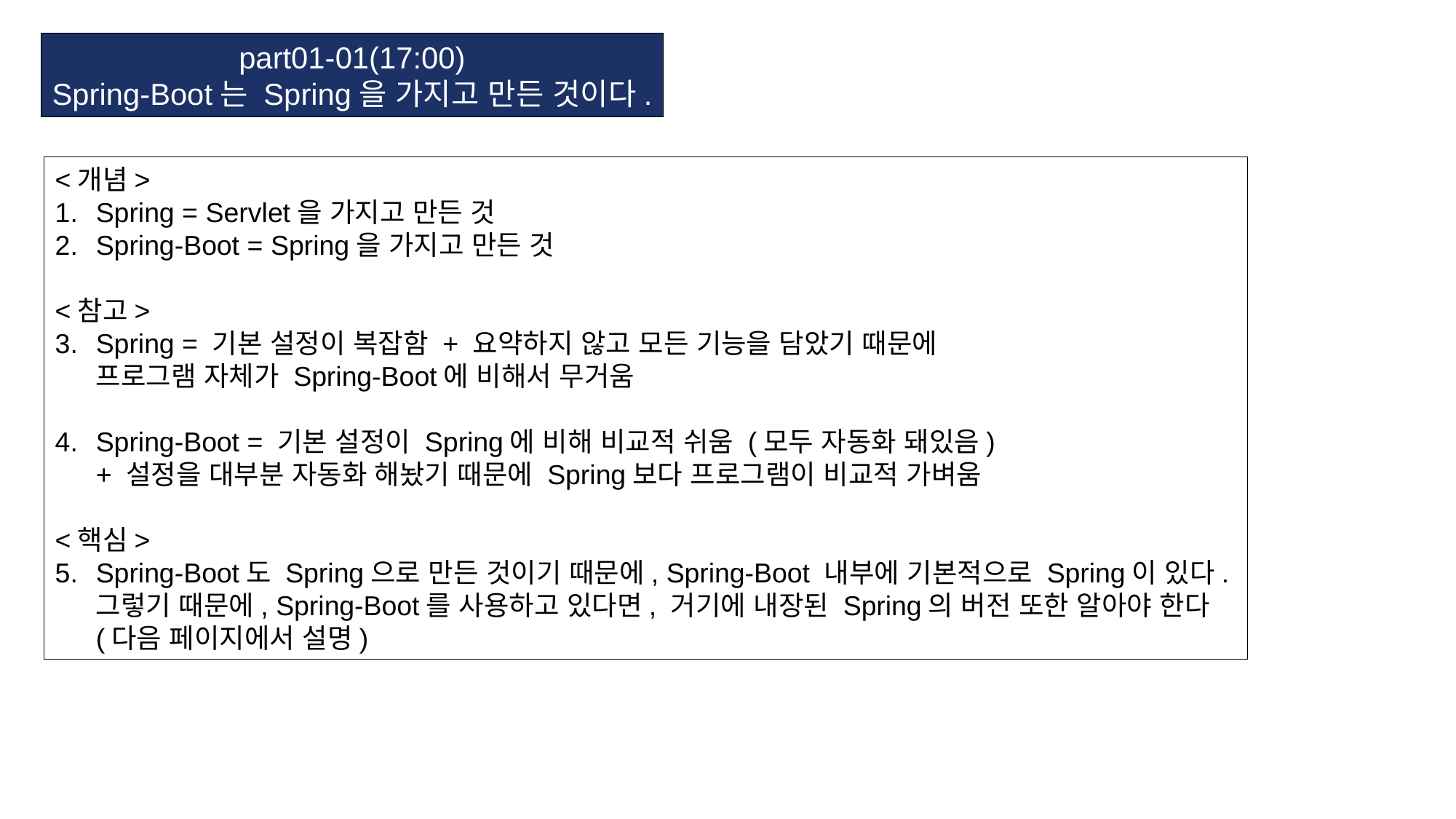

part01-01(17:00)
Spring-Boot는 Spring을 가지고 만든 것이다.
<개념>
Spring = Servlet을 가지고 만든 것
Spring-Boot = Spring을 가지고 만든 것

<참고>
Spring = 기본 설정이 복잡함 + 요약하지 않고 모든 기능을 담았기 때문에
프로그램 자체가 Spring-Boot에 비해서 무거움

Spring-Boot = 기본 설정이 Spring에 비해 비교적 쉬움 (모두 자동화 돼있음)
+ 설정을 대부분 자동화 해놨기 때문에 Spring보다 프로그램이 비교적 가벼움

<핵심>
Spring-Boot도 Spring으로 만든 것이기 때문에, Spring-Boot 내부에 기본적으로 Spring이 있다.
그렇기 때문에, Spring-Boot를 사용하고 있다면, 거기에 내장된 Spring의 버전 또한 알아야 한다
(다음 페이지에서 설명)